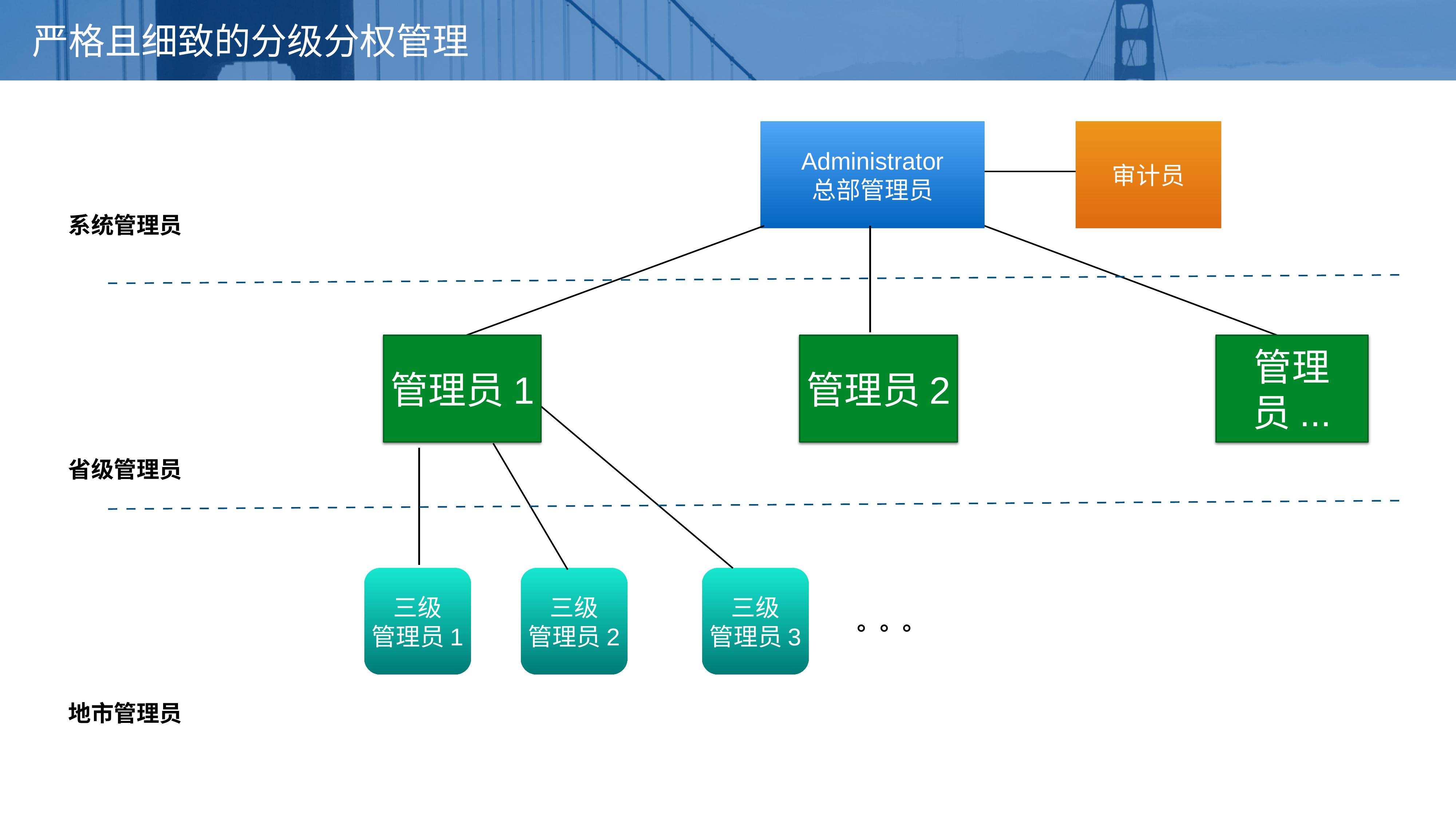

# 严格且细致的分级分权管理
48
Administrator
总部管理员
审计员

系统管理员

管理员1
管理员2
管理员...

省级管理员

三级
管理员1
三级
管理员2
三级
管理员3
。。。
地市管理员